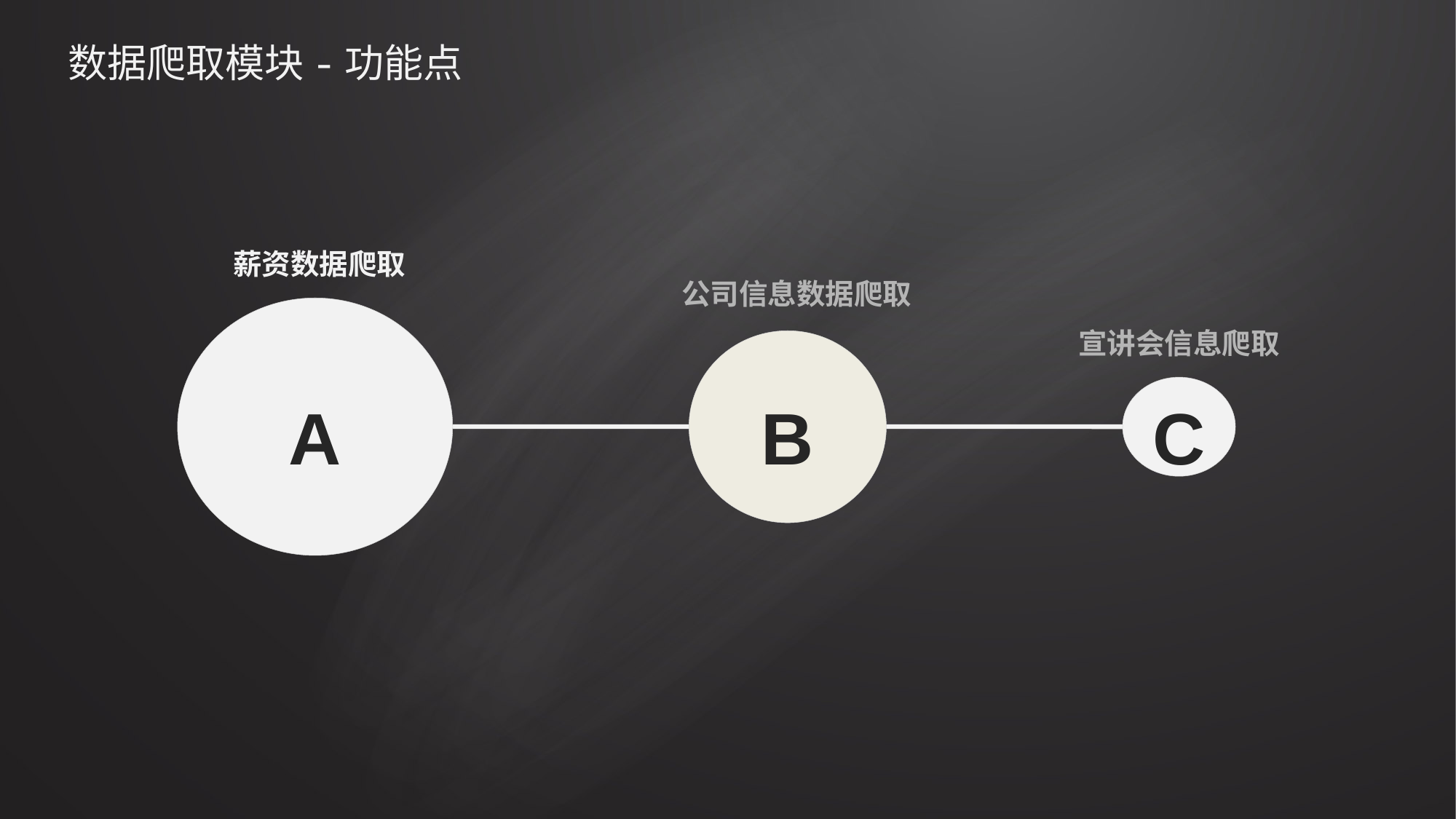

# 数据爬取模块-功能点
薪资数据爬取
公司信息数据爬取
A
宣讲会信息爬取
B
C